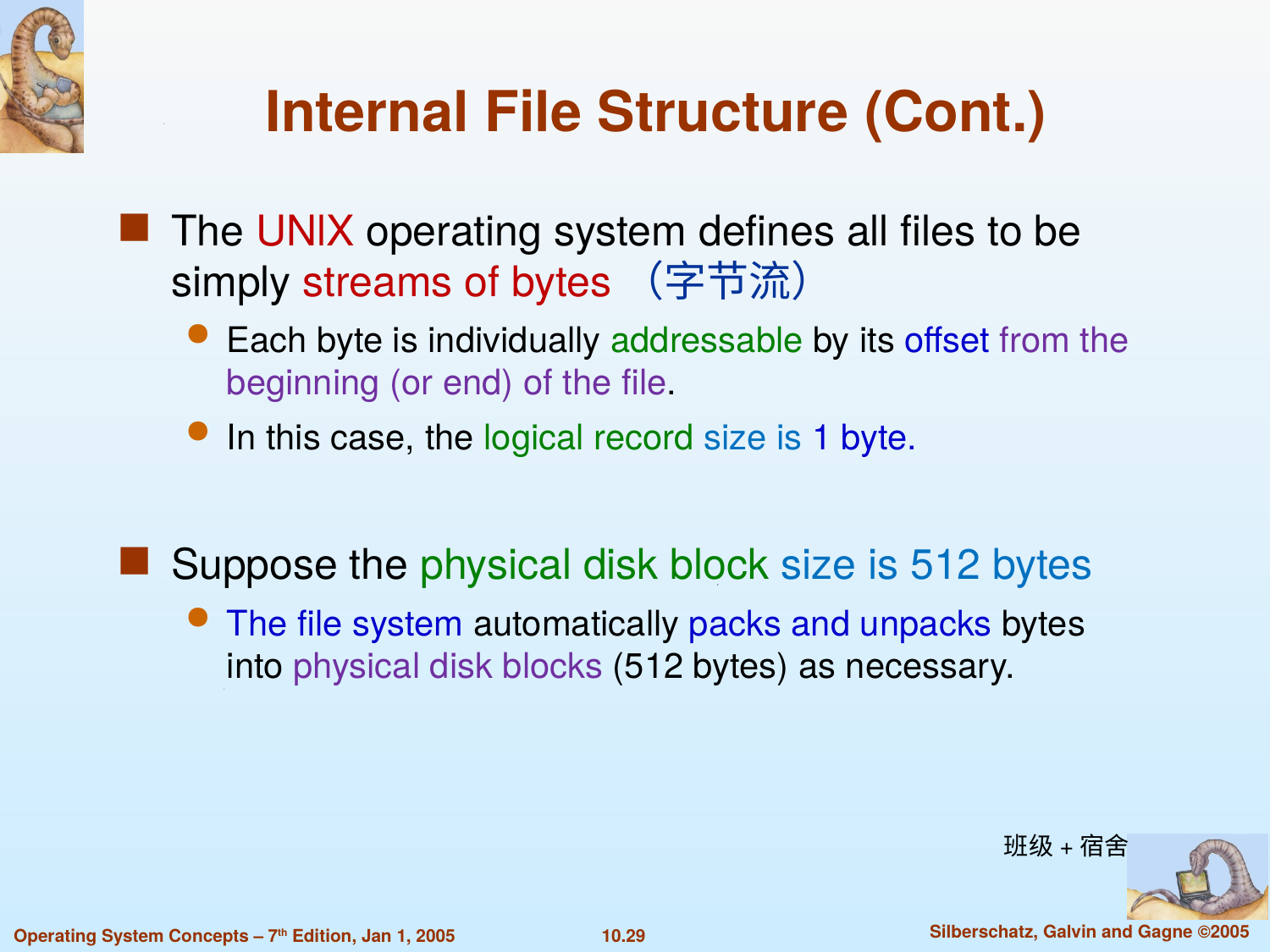

Internal File Structure (Cont.)
The UNlX operating system defines all files to be simply streams of bytes（字节流）
Each byte is individually addressable by its offset from the beginning (or end) of the file.
In this case, the logical record size is 1 byte.

Suppose the physical disk block size is 512 bytes
The file system automatically packs and unpacks bytes into physical disk blocks (512 bytes) as necessary.
班级+宿舍